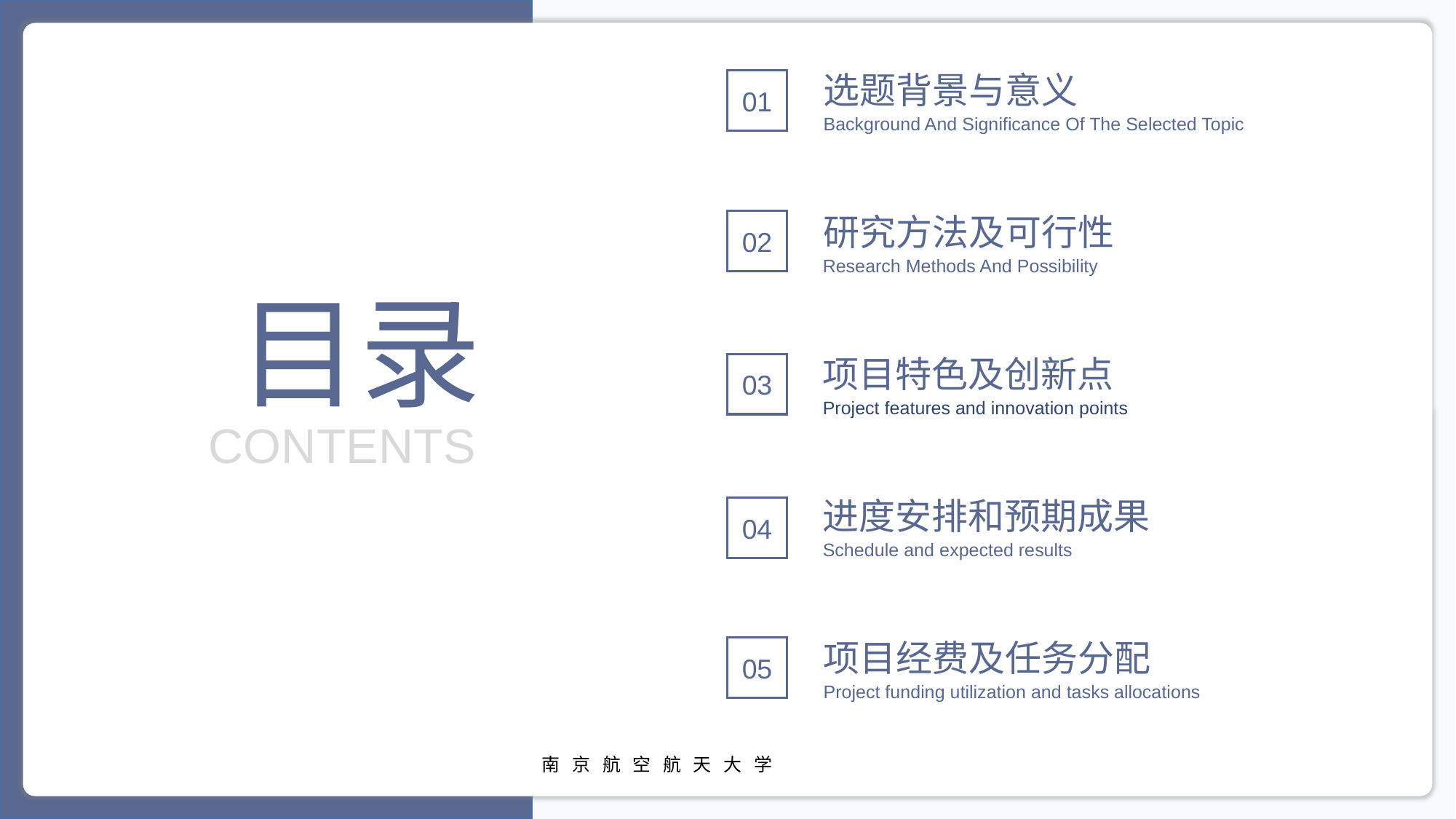

Project funding utilization

选题背景与意义
Background And Significance Of The Selected Topic
01
研究方法及可行性
Research Methods And Possibility
02
目录
CONTENTS
项目特色及创新点
Project features and innovation points
03
进度安排和预期成果
Schedule and expected results
04
项目经费及任务分配
05
Project funding utilization and tasks allocations

南京航空航天大学